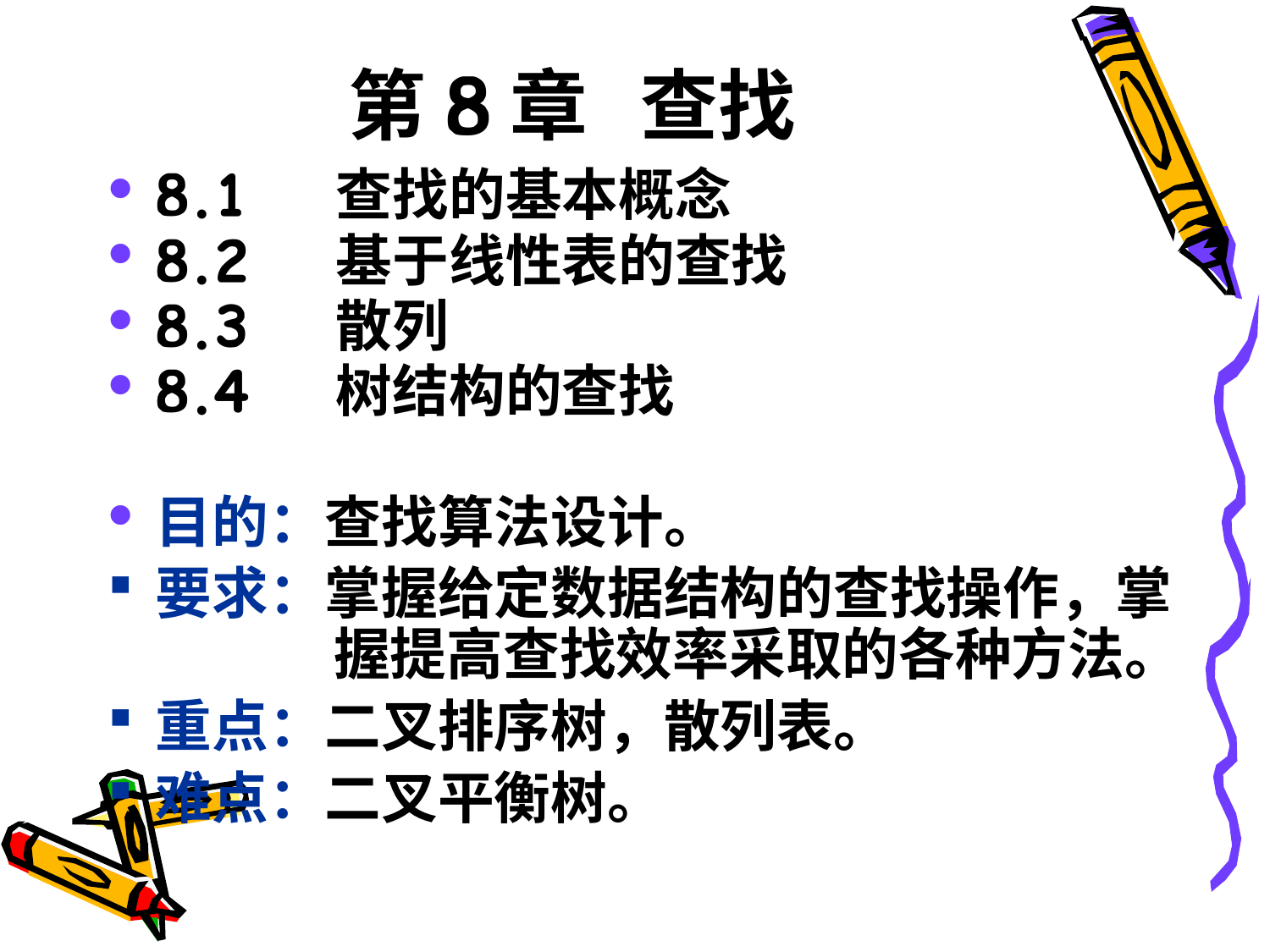

# 第8章   查找
8.1   查找的基本概念
8.2   基于线性表的查找
8.3   散列
8.4   树结构的查找

目的：查找算法设计。
要求：掌握给定数据结构的查找操作，掌	    握提高查找效率采取的各种方法。
重点：二叉排序树，散列表。
难点：二叉平衡树。
1